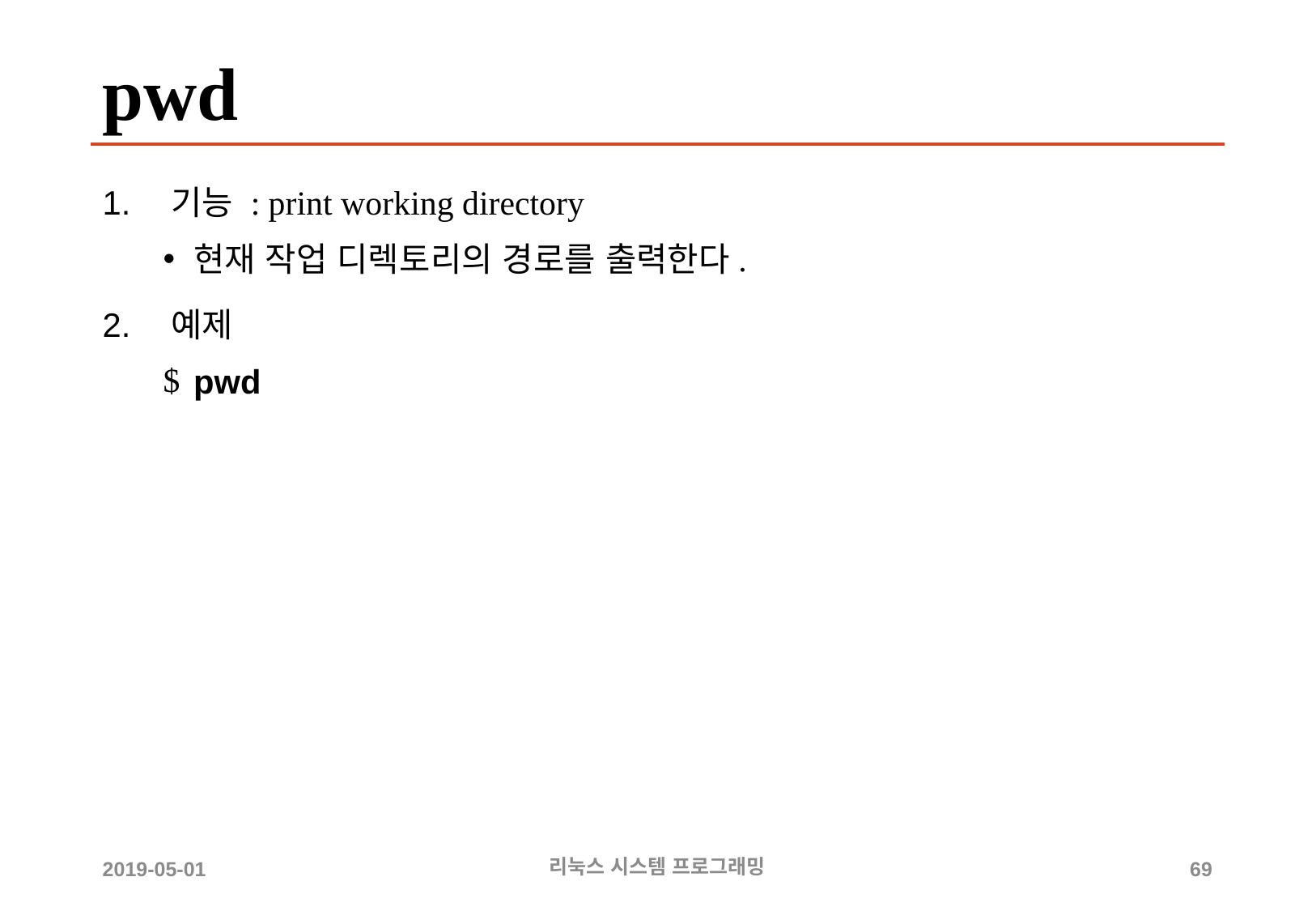

# pwd
기능 : print working directory
현재 작업 디렉토리의 경로를 출력한다.
예제
pwd

2019-05-01
리눅스 시스템 프로그래밍
69